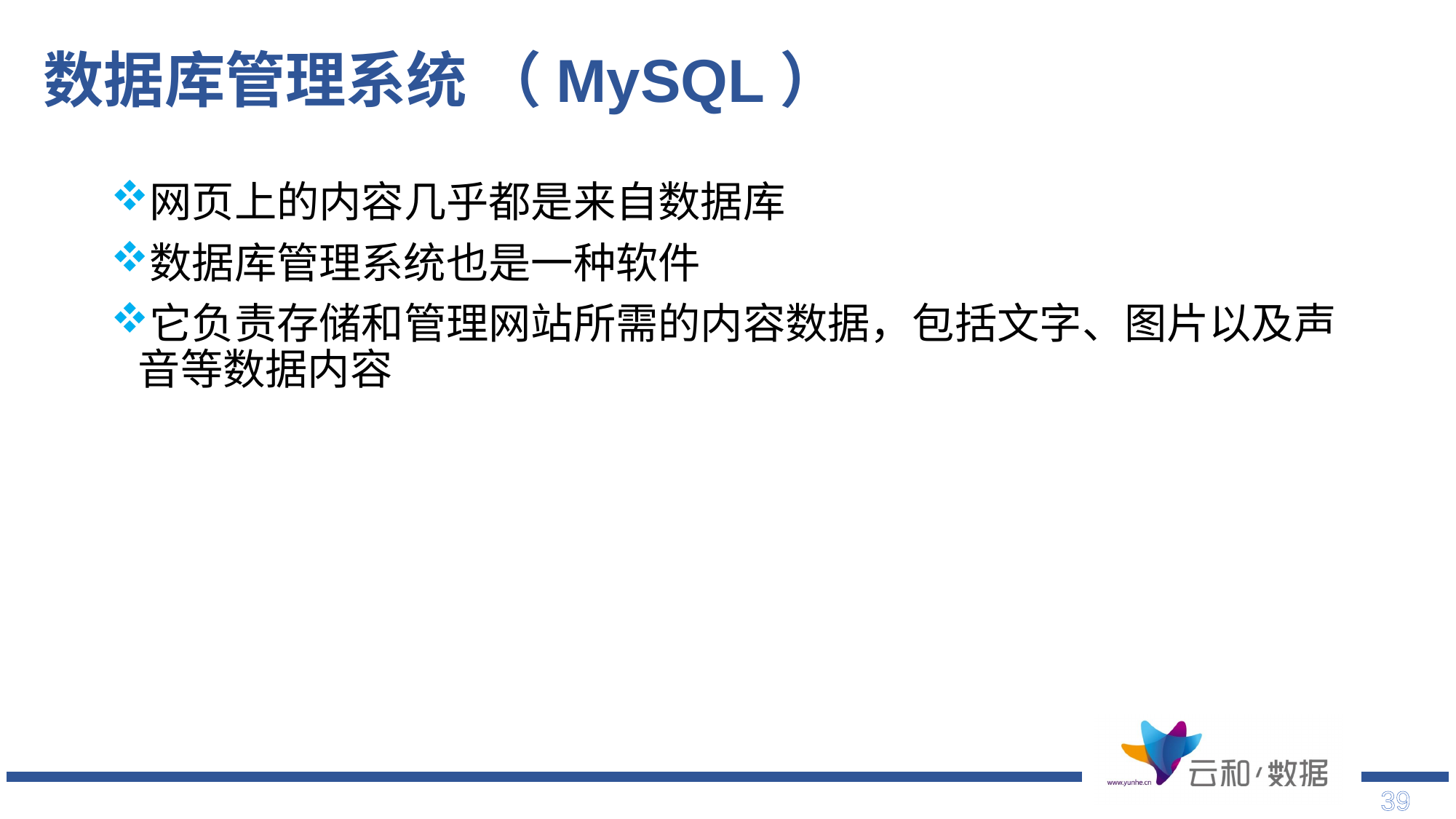

# 数据库管理系统 （MySQL）
网页上的内容几乎都是来自数据库
数据库管理系统也是一种软件
它负责存储和管理网站所需的内容数据，包括文字、图片以及声音等数据内容